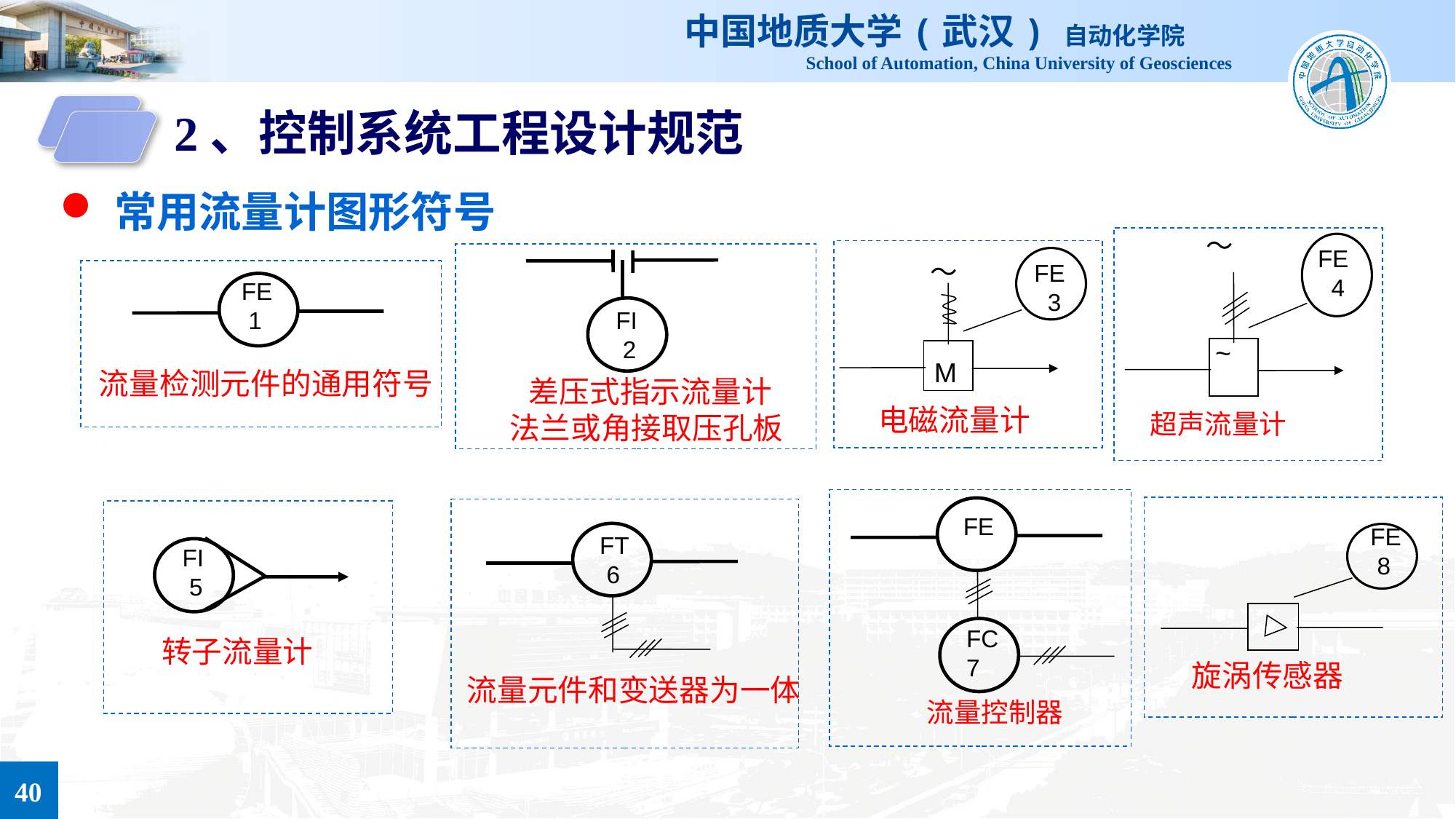

2、控制系统工程设计规范
常用流量计图形符号
～

FE
  4

~

超声流量计

FE
  3
～

M

电磁流量计

FI
 2
  差压式指示流量计
法兰或角接取压孔板

FE
 1

流量检测元件的通用符号

FE

FC
7

流量控制器

FE
 8

旋涡传感器

FT
 6

流量元件和变送器为一体
FI
 5

转子流量计
40